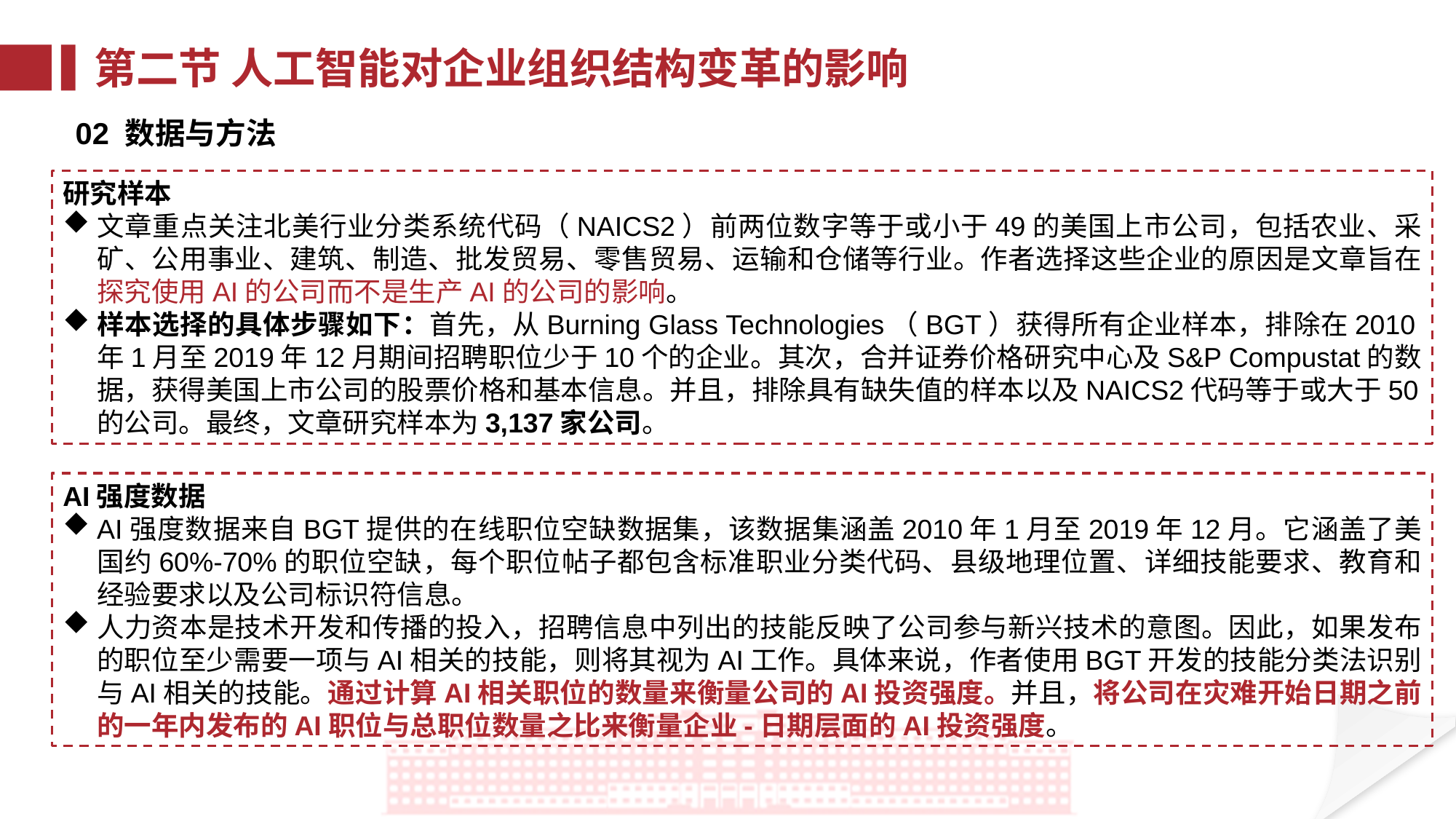

第二节 人工智能对企业组织结构变革的影响
02 数据与方法
研究样本
文章重点关注北美行业分类系统代码（NAICS2）前两位数字等于或小于49的美国上市公司，包括农业、采矿、公用事业、建筑、制造、批发贸易、零售贸易、运输和仓储等行业。作者选择这些企业的原因是文章旨在探究使用AI的公司而不是生产AI的公司的影响。
样本选择的具体步骤如下：首先，从Burning Glass Technologies（BGT）获得所有企业样本，排除在2010年1月至2019年12月期间招聘职位少于10个的企业。其次，合并证券价格研究中心及S&P Compustat的数据，获得美国上市公司的股票价格和基本信息。并且，排除具有缺失值的样本以及NAICS2代码等于或大于50的公司。最终，文章研究样本为3,137家公司。
AI强度数据
AI强度数据来自BGT提供的在线职位空缺数据集，该数据集涵盖2010年1月至2019年12月。它涵盖了美国约60%-70%的职位空缺，每个职位帖子都包含标准职业分类代码、县级地理位置、详细技能要求、教育和经验要求以及公司标识符信息。
人力资本是技术开发和传播的投入，招聘信息中列出的技能反映了公司参与新兴技术的意图。因此，如果发布的职位至少需要一项与AI相关的技能，则将其视为AI工作。具体来说，作者使用BGT开发的技能分类法识别与AI相关的技能。通过计算AI相关职位的数量来衡量公司的AI投资强度。并且，将公司在灾难开始日期之前的一年内发布的AI职位与总职位数量之比来衡量企业-日期层面的AI投资强度。